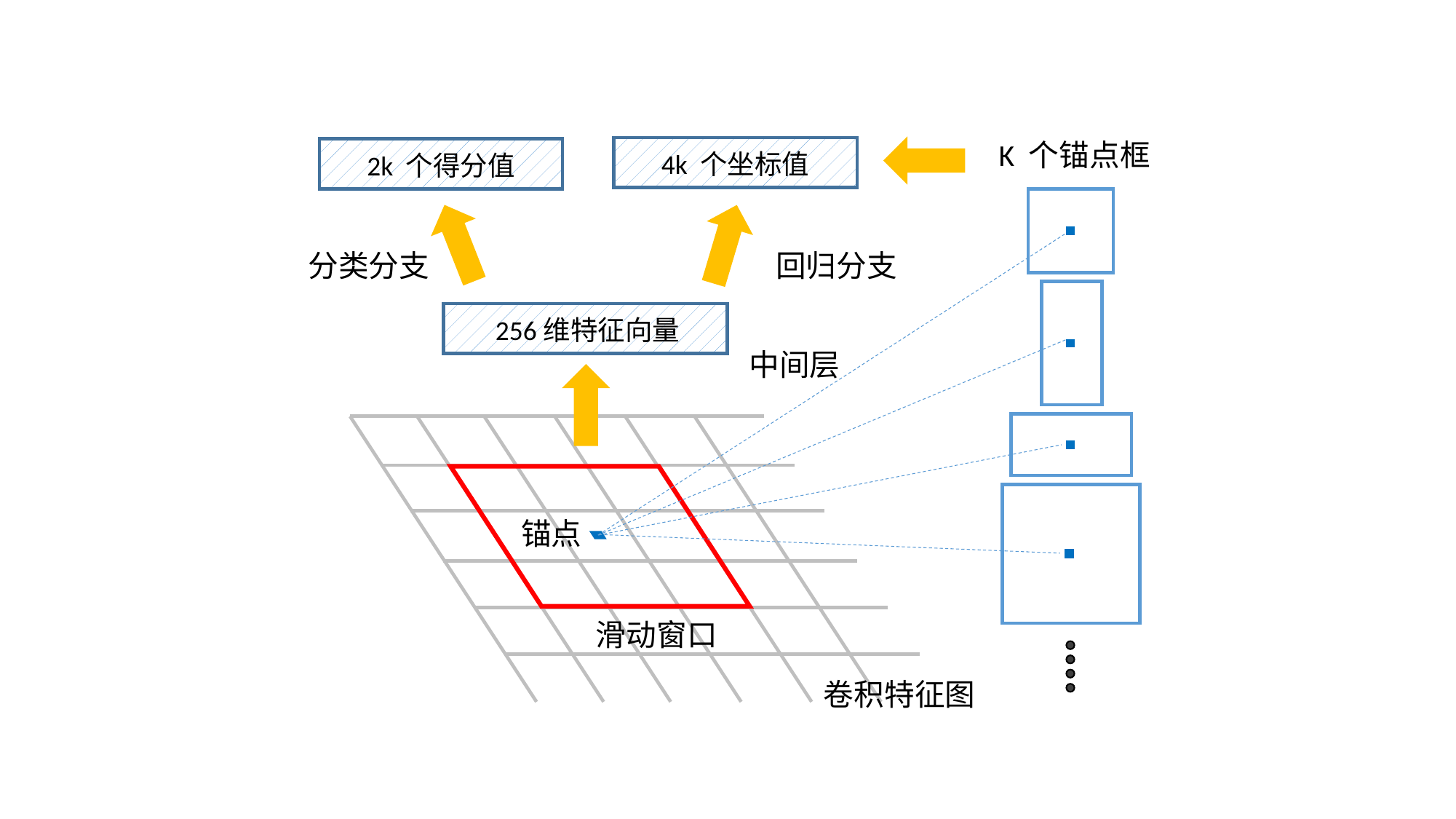

K 个锚点框

4k 个坐标值
2k 个得分值

分类分支
回归分支

256维特征向量
中间层

锚点

滑动窗口
卷积特征图